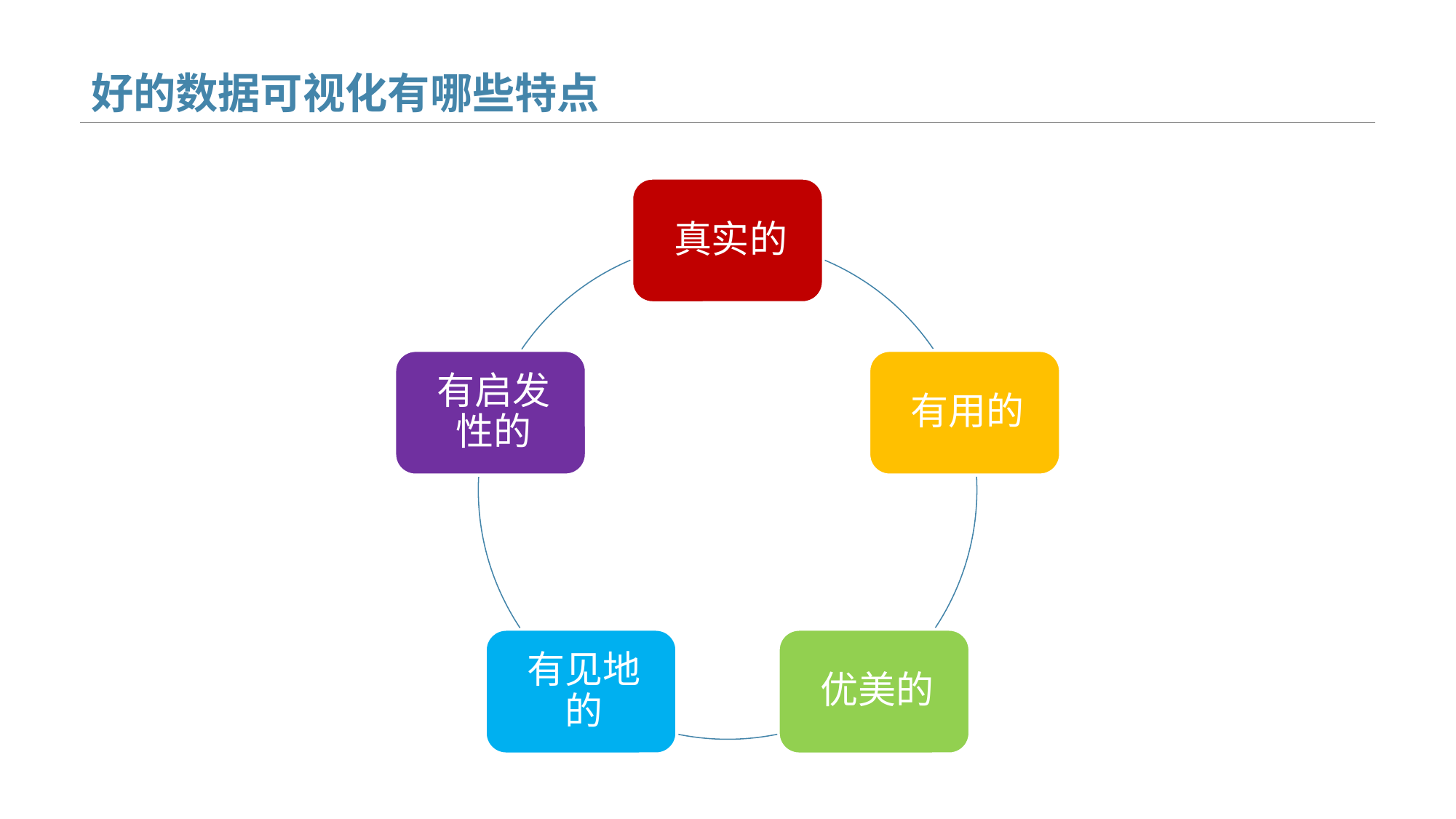

# 好的数据可视化有哪些特点
真实的
有用的
优美的
有见地的
有启发性的